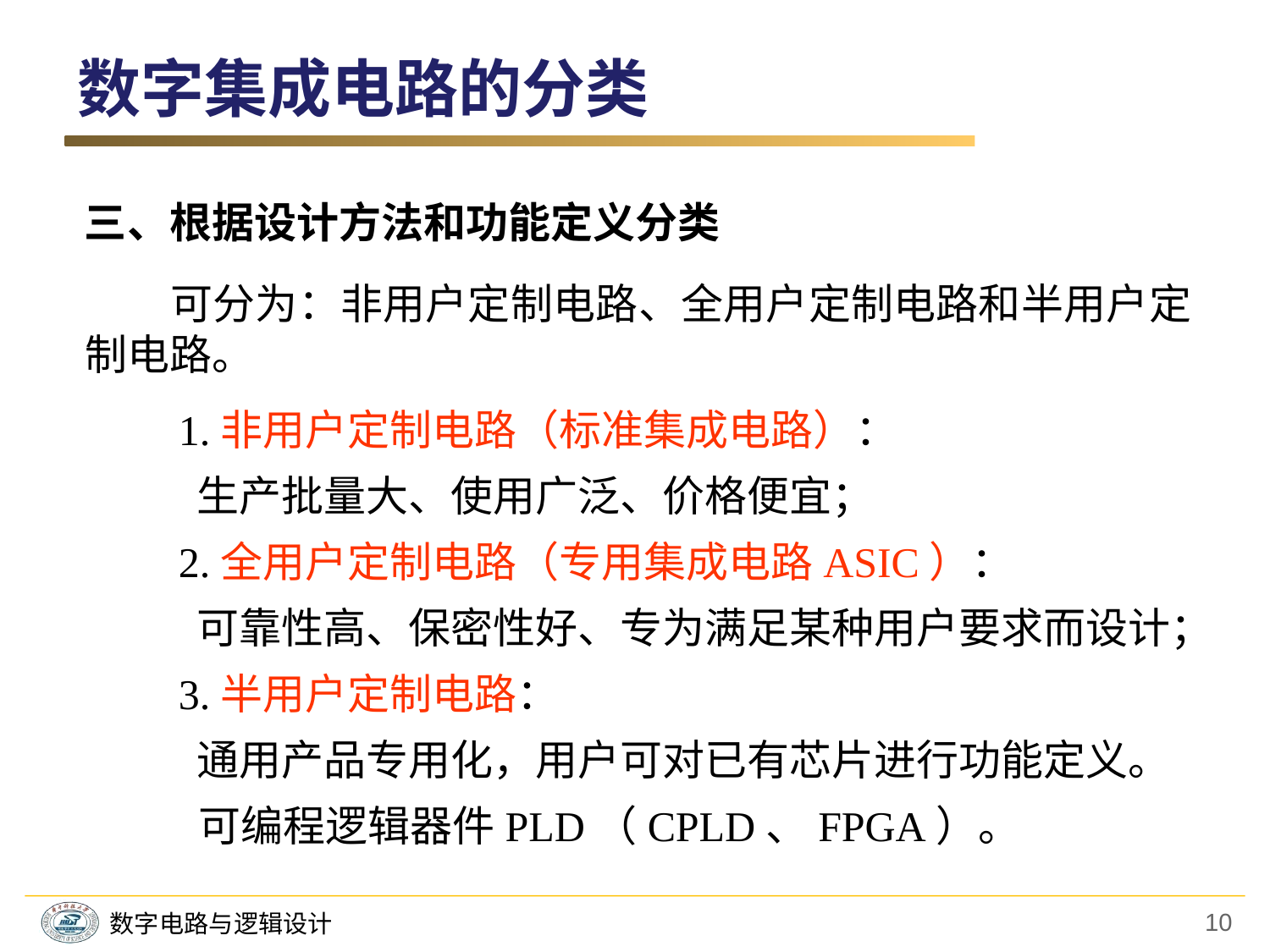

数字集成电路的分类
三、根据设计方法和功能定义分类
　　可分为：非用户定制电路、全用户定制电路和半用户定制电路。
　　1.非用户定制电路（标准集成电路）：
　　   生产批量大、使用广泛、价格便宜；
　　2.全用户定制电路（专用集成电路ASIC）：
　　   可靠性高、保密性好、专为满足某种用户要求而设计；
　　3.半用户定制电路：
　　   通用产品专用化，用户可对已有芯片进行功能定义。
           可编程逻辑器件PLD（CPLD、FPGA）。
10
数字电路与逻辑设计